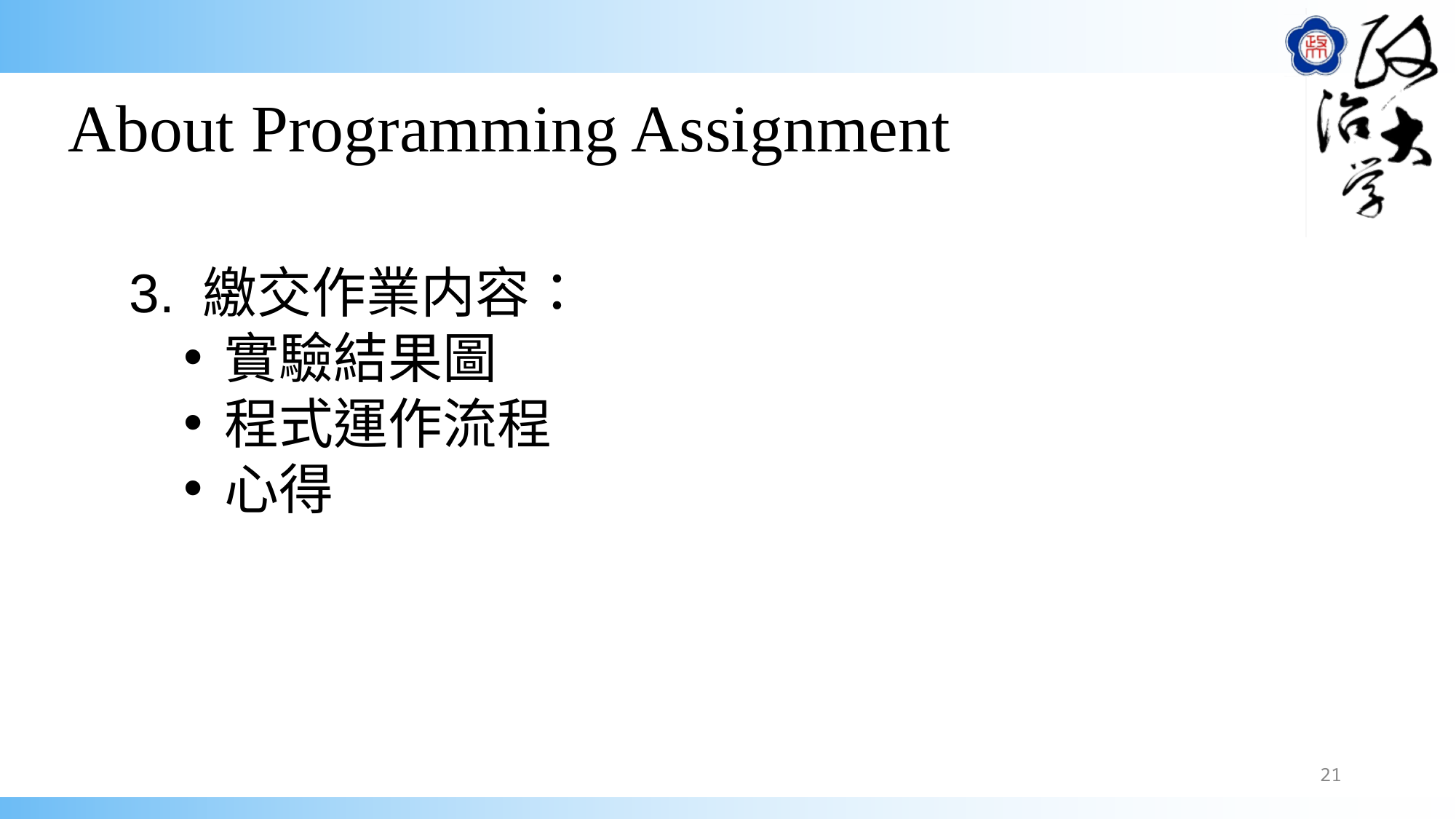

About Programming Assignment
3. 繳交作業内容：
實驗結果圖
程式運作流程
心得